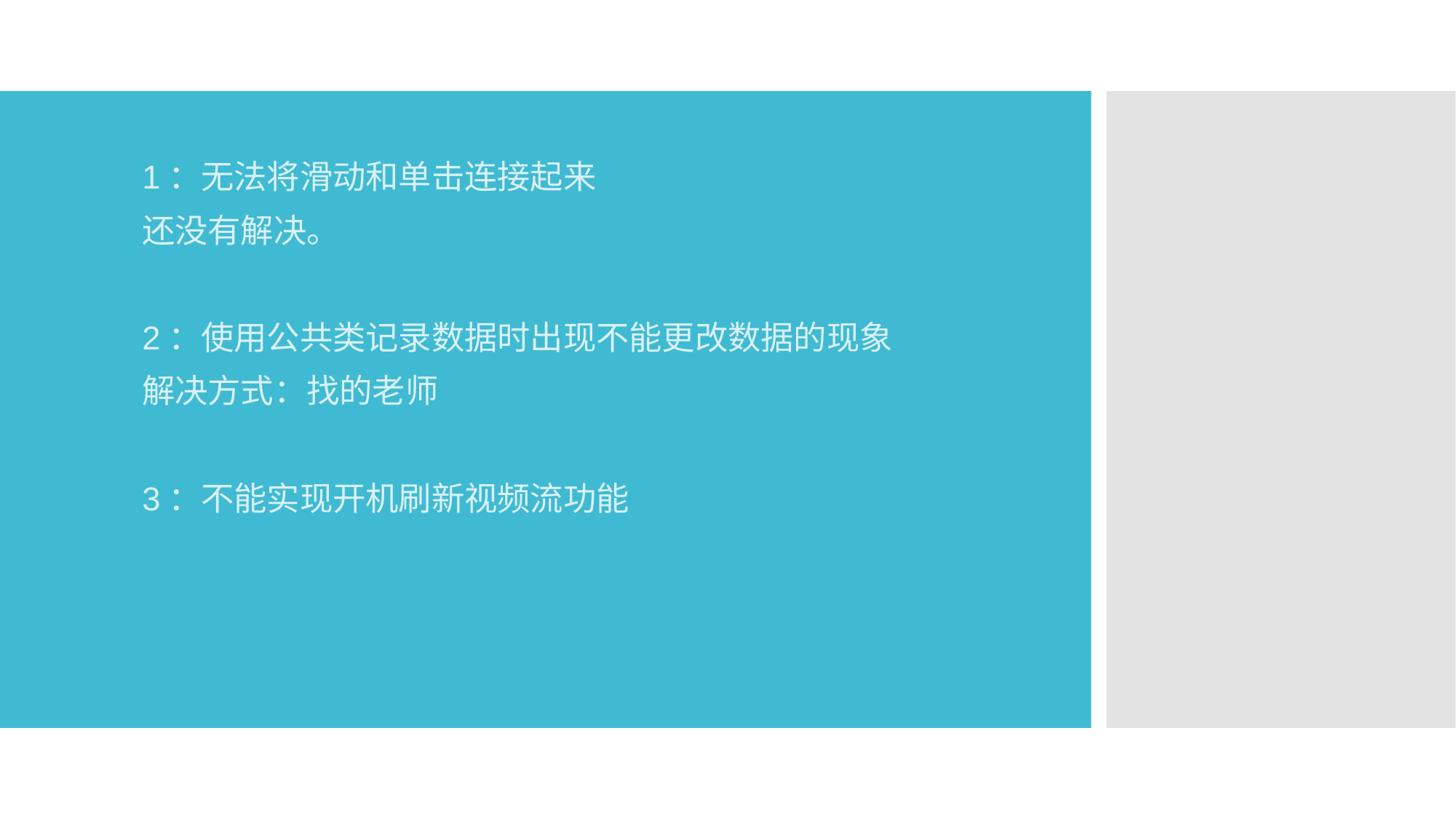

1：无法将滑动和单击连接起来
还没有解决。

2：使用公共类记录数据时出现不能更改数据的现象
解决方式：找的老师

3：不能实现开机刷新视频流功能